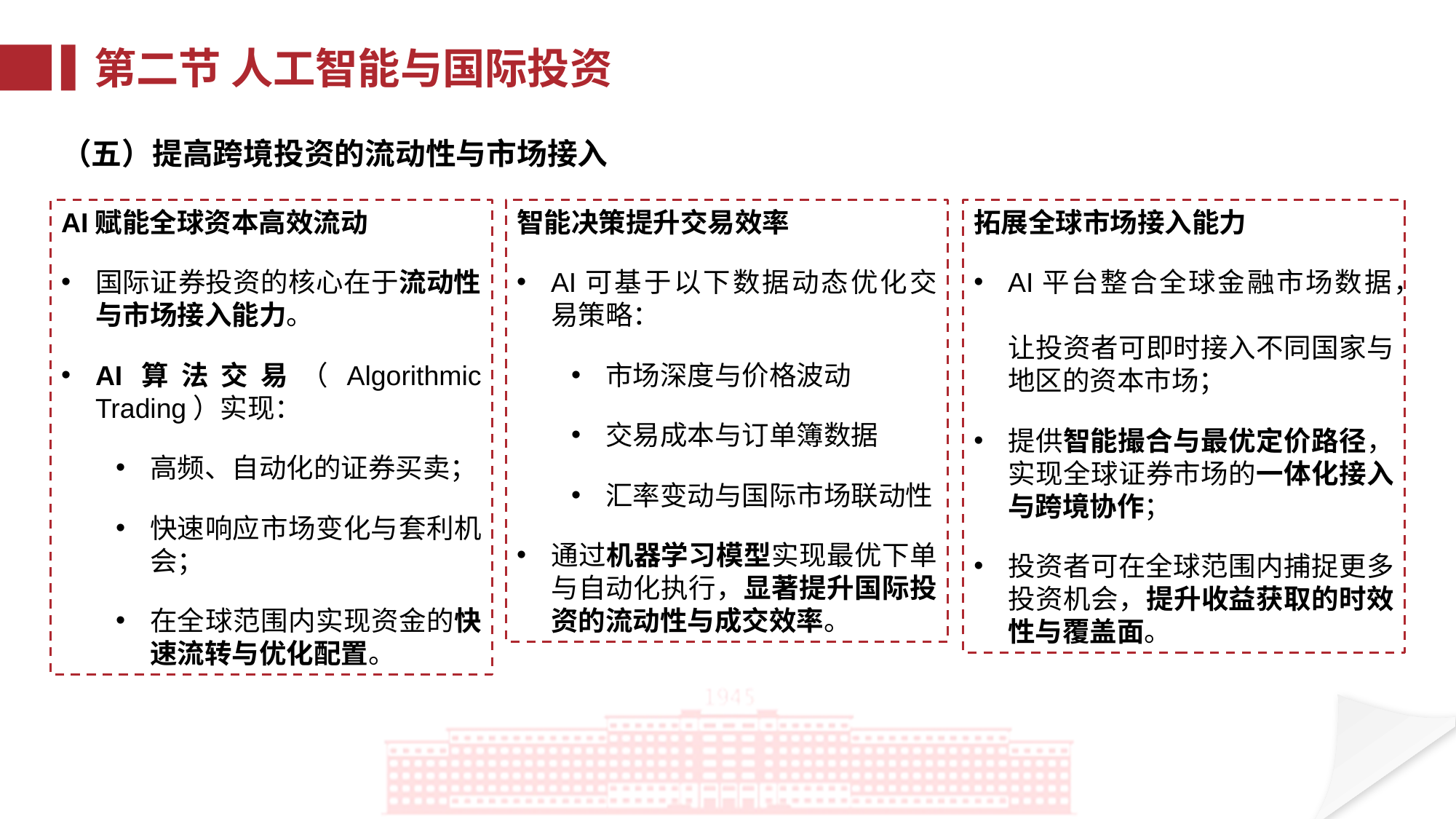

第二节 人工智能与国际投资
（五）提高跨境投资的流动性与市场接入
AI赋能全球资本高效流动
国际证券投资的核心在于流动性与市场接入能力。
AI算法交易（Algorithmic Trading）实现：
高频、自动化的证券买卖；
快速响应市场变化与套利机会；
在全球范围内实现资金的快速流转与优化配置。
智能决策提升交易效率
AI可基于以下数据动态优化交易策略：
市场深度与价格波动
交易成本与订单簿数据
汇率变动与国际市场联动性
通过机器学习模型实现最优下单与自动化执行，显著提升国际投资的流动性与成交效率。
拓展全球市场接入能力
AI平台整合全球金融市场数据，
让投资者可即时接入不同国家与地区的资本市场；
提供智能撮合与最优定价路径，
实现全球证券市场的一体化接入与跨境协作；
投资者可在全球范围内捕捉更多投资机会，提升收益获取的时效性与覆盖面。